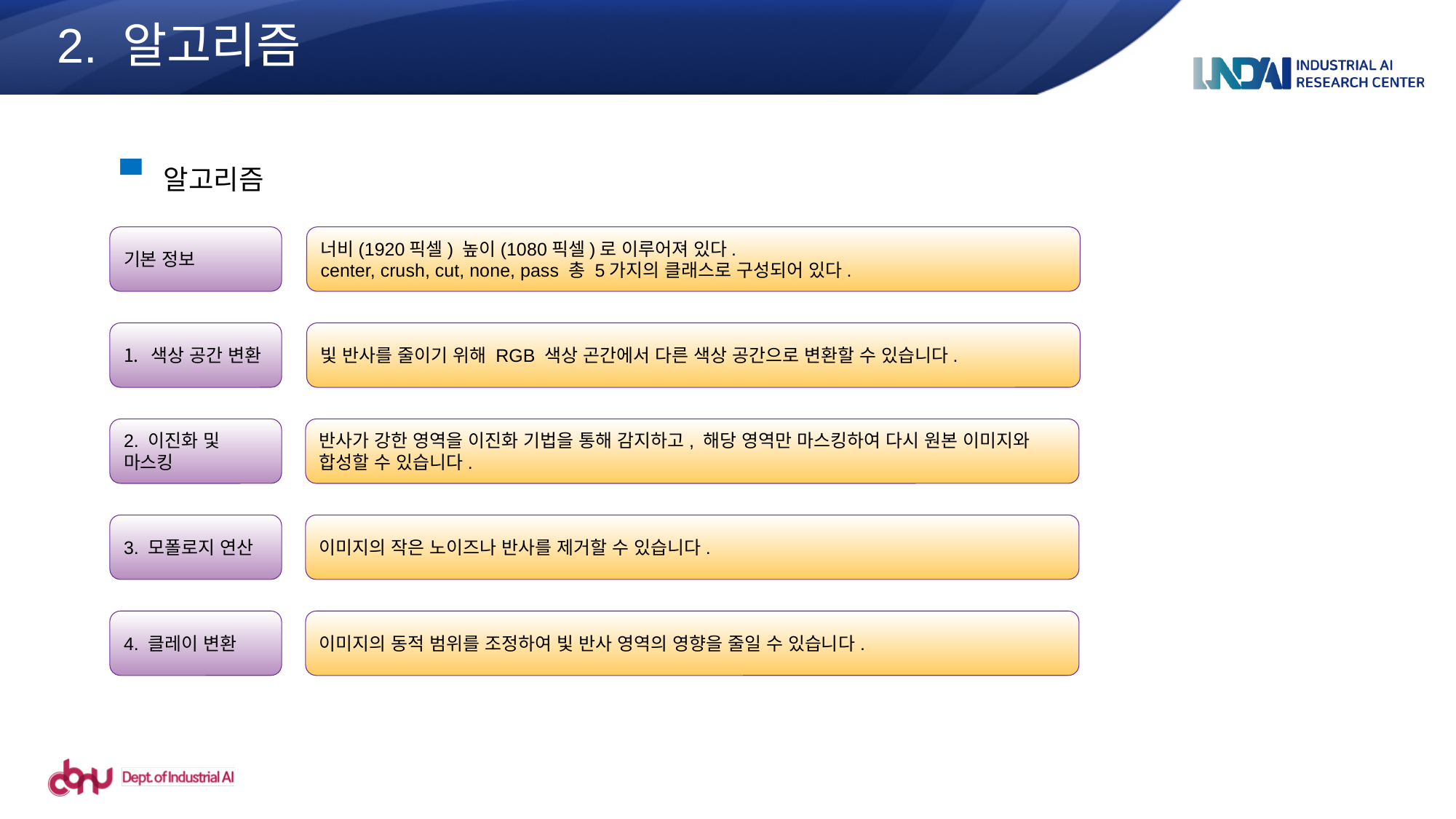

2. 알고리즘
알고리즘

기본 정보
너비(1920픽셀) 높이(1080픽셀)로 이루어져 있다.
center, crush, cut, none, pass 총 5가지의 클래스로 구성되어 있다.
색상 공간 변환
빛 반사를 줄이기 위해 RGB 색상 곤간에서 다른 색상 공간으로 변환할 수 있습니다.
2. 이진화 및 마스킹
반사가 강한 영역을 이진화 기법을 통해 감지하고, 해당 영역만 마스킹하여 다시 원본 이미지와 합성할 수 있습니다.
3. 모폴로지 연산
이미지의 작은 노이즈나 반사를 제거할 수 있습니다.
4. 클레이 변환
이미지의 동적 범위를 조정하여 빛 반사 영역의 영향을 줄일 수 있습니다.